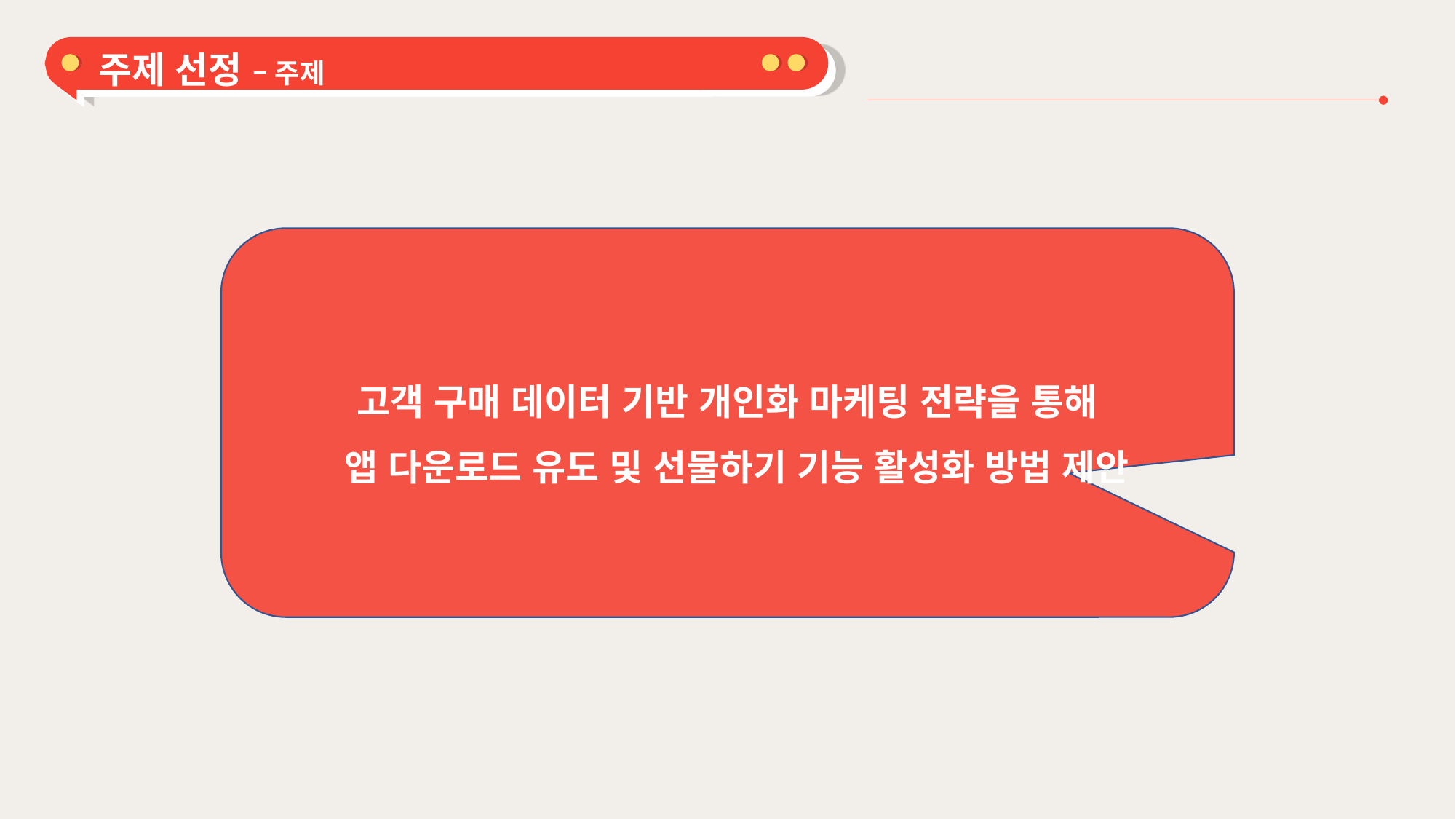

주제 선정 – 주제

고객 구매 데이터 기반 개인화 마케팅 전략을 통해
 앱 다운로드 유도 및 선물하기 기능 활성화 방법 제안